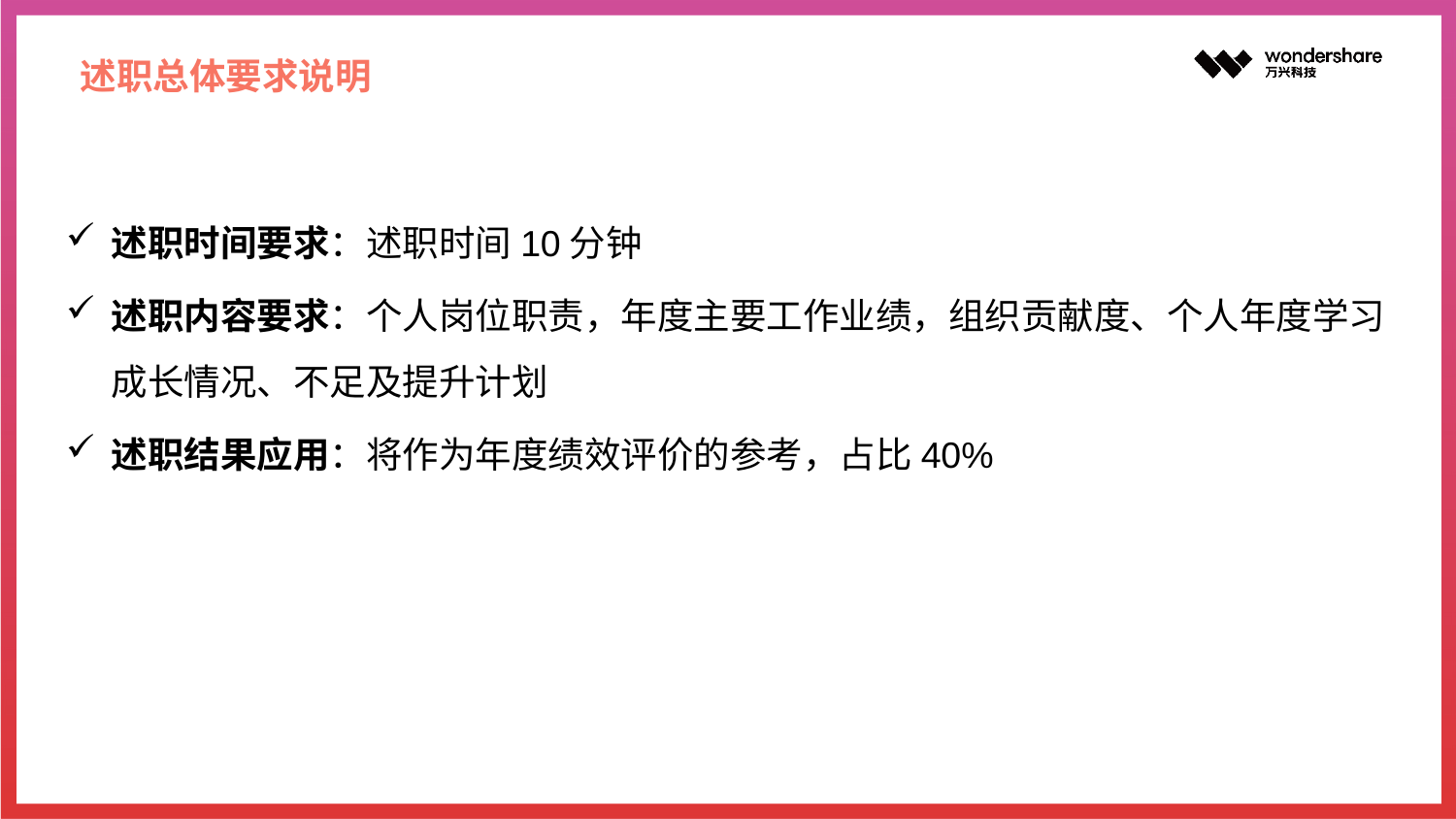

述职总体要求说明
述职时间要求：述职时间10分钟
述职内容要求：个人岗位职责，年度主要工作业绩，组织贡献度、个人年度学习成长情况、不足及提升计划
述职结果应用：将作为年度绩效评价的参考，占比40%